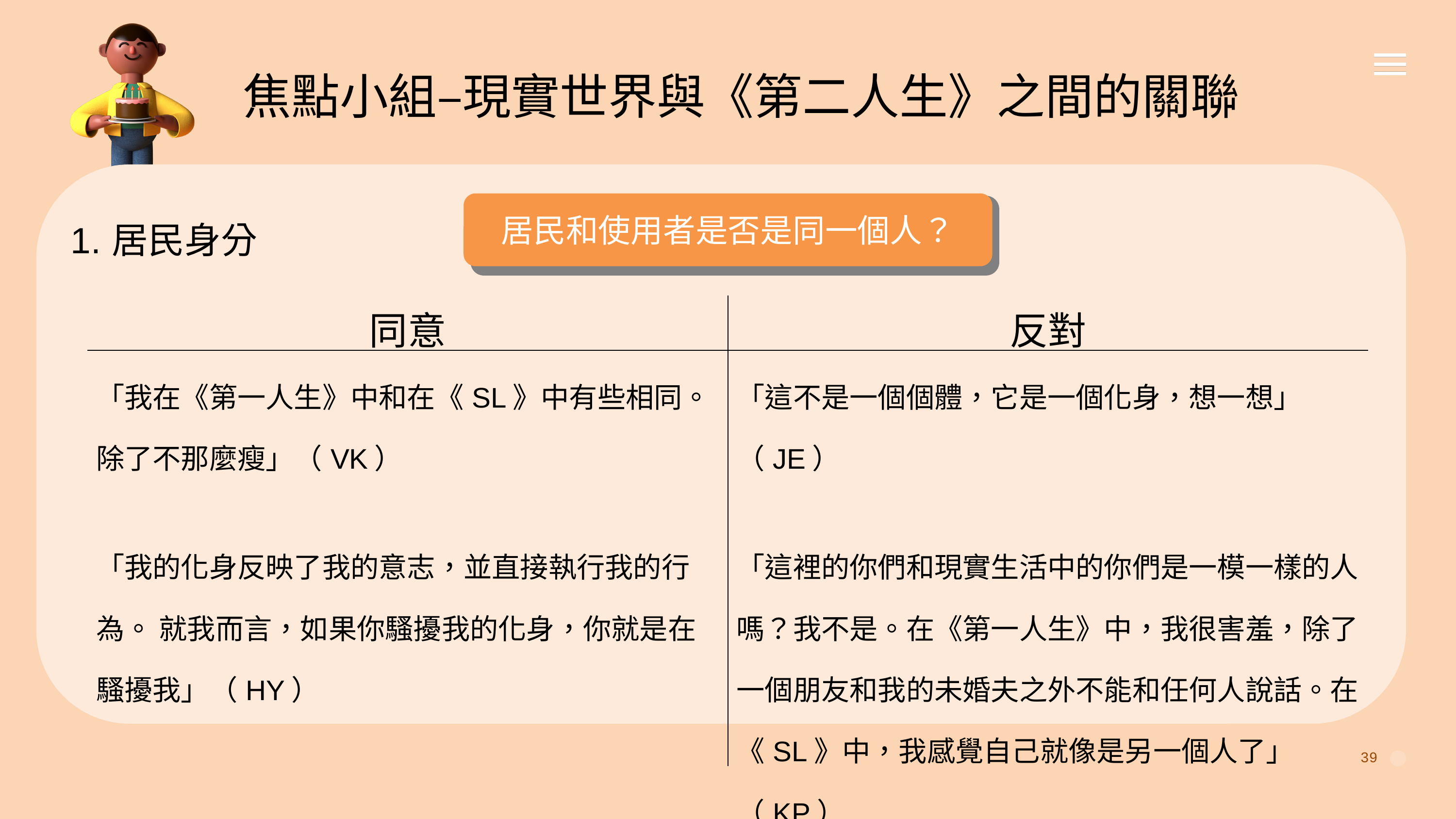

焦點小組–現實世界與《第二人生》之間的關聯

居民身分

居民和使用者是否是同一個人？

| 同意 | 反對 |
| --- | --- |
| 「我在《第一人生》中和在《SL》中有些相同。 除了不那麼瘦」（VK） 「我的化身反映了我的意志，並直接執行我的行 為。 就我而言，如果你騷擾我的化身，你就是在騷擾我」（HY） | 「這不是一個個體，它是一個化身，想一想」（JE） 「這裡的你們和現實生活中的你們是一模一樣的人嗎？我不是。在《第一人生》中，我很害羞，除了一個朋友和我的未婚夫之外不能和任何人說話。在《SL》中，我感覺自己就像是另一個人了」（KP） |

39